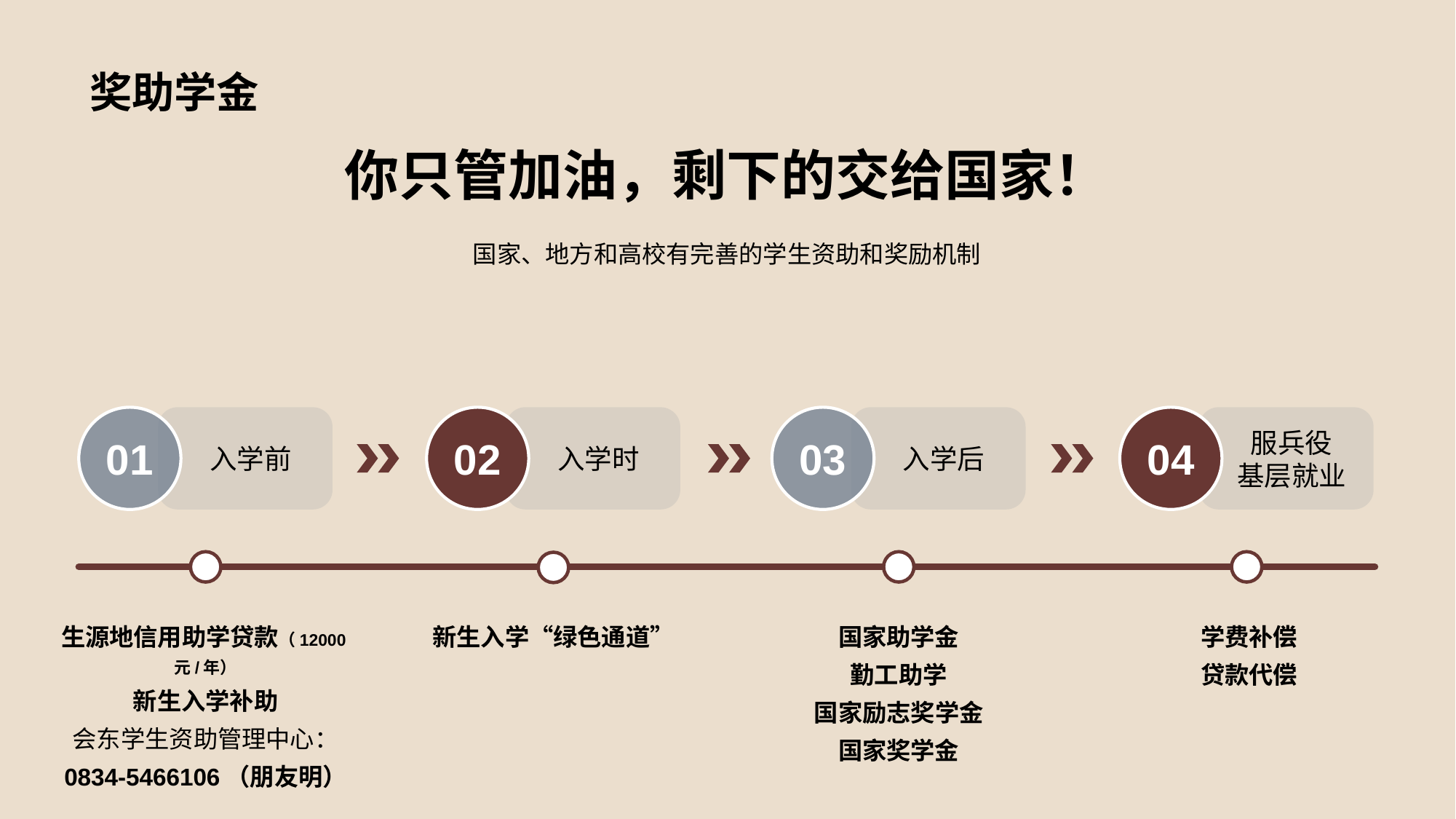

# 奖助学金
你只管加油，剩下的交给国家！
国家、地方和高校有完善的学生资助和奖励机制
01
入学前

生源地信用助学贷款（12000元/年）
新生入学补助
会东学生资助管理中心： 0834-5466106（朋友明）
02
入学时

新生入学“绿色通道”
03
入学后

国家助学金
勤工助学
国家励志奖学金
国家奖学金
04
服兵役
基层就业

学费补偿
贷款代偿